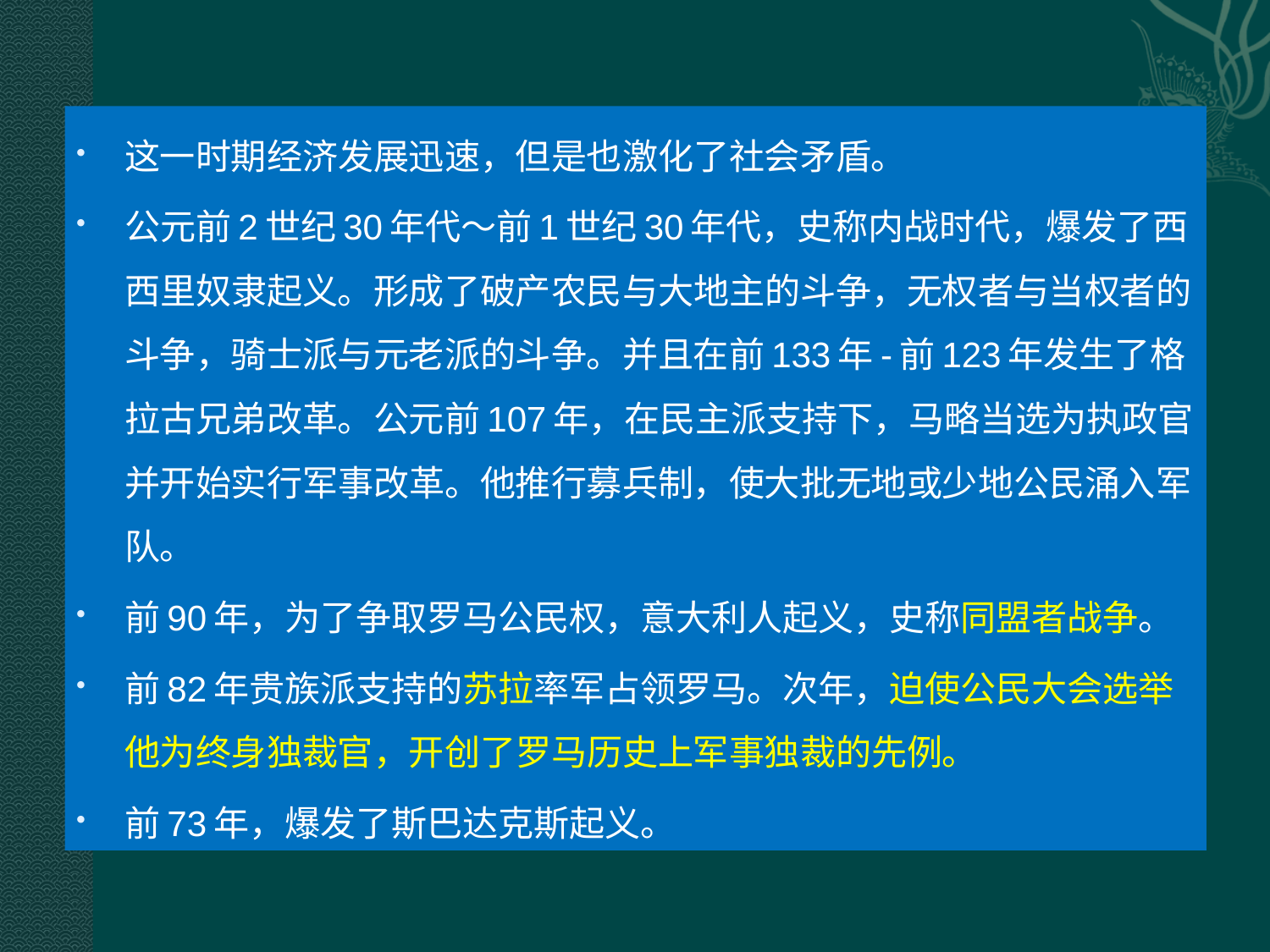

这一时期经济发展迅速，但是也激化了社会矛盾。
公元前2世纪30年代～前1世纪30年代，史称内战时代，爆发了西西里奴隶起义。形成了破产农民与大地主的斗争，无权者与当权者的斗争，骑士派与元老派的斗争。并且在前133年-前123年发生了格拉古兄弟改革。公元前107年，在民主派支持下，马略当选为执政官并开始实行军事改革。他推行募兵制，使大批无地或少地公民涌入军队。
前90年，为了争取罗马公民权，意大利人起义，史称同盟者战争。
前82年贵族派支持的苏拉率军占领罗马。次年，迫使公民大会选举他为终身独裁官，开创了罗马历史上军事独裁的先例。
前73年，爆发了斯巴达克斯起义。